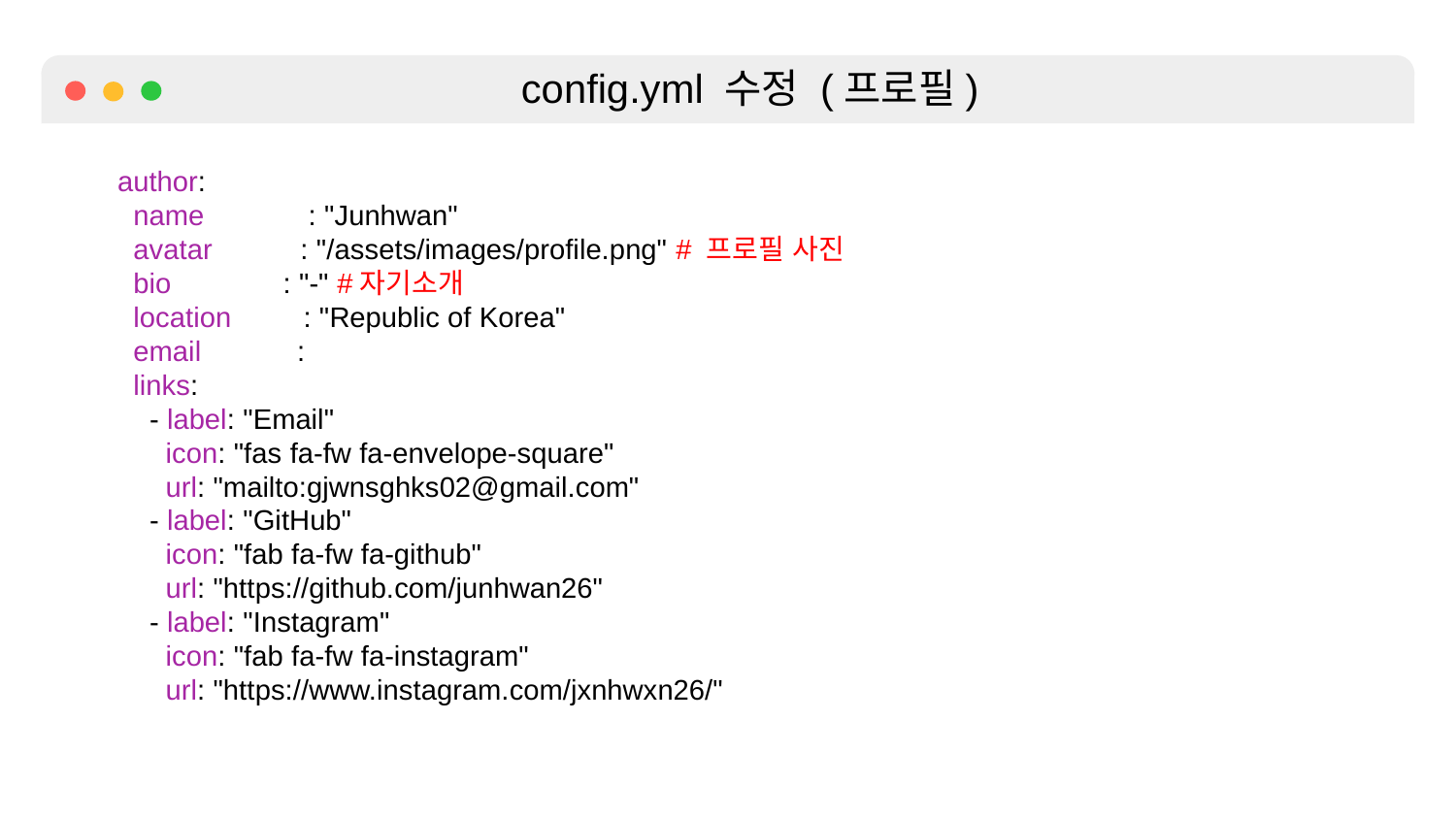

config.yml 수정 (프로필)

author:
  name             : "Junhwan"
  avatar           : "/assets/images/profile.png" # 프로필 사진
  bio              : "-" #자기소개
  location         : "Republic of Korea"
  email            :
  links:
    - label: "Email"
      icon: "fas fa-fw fa-envelope-square"
      url: "mailto:gjwnsghks02@gmail.com"
    - label: "GitHub"
      icon: "fab fa-fw fa-github"
      url: "https://github.com/junhwan26"
    - label: "Instagram"
      icon: "fab fa-fw fa-instagram"
      url: "https://www.instagram.com/jxnhwxn26/"